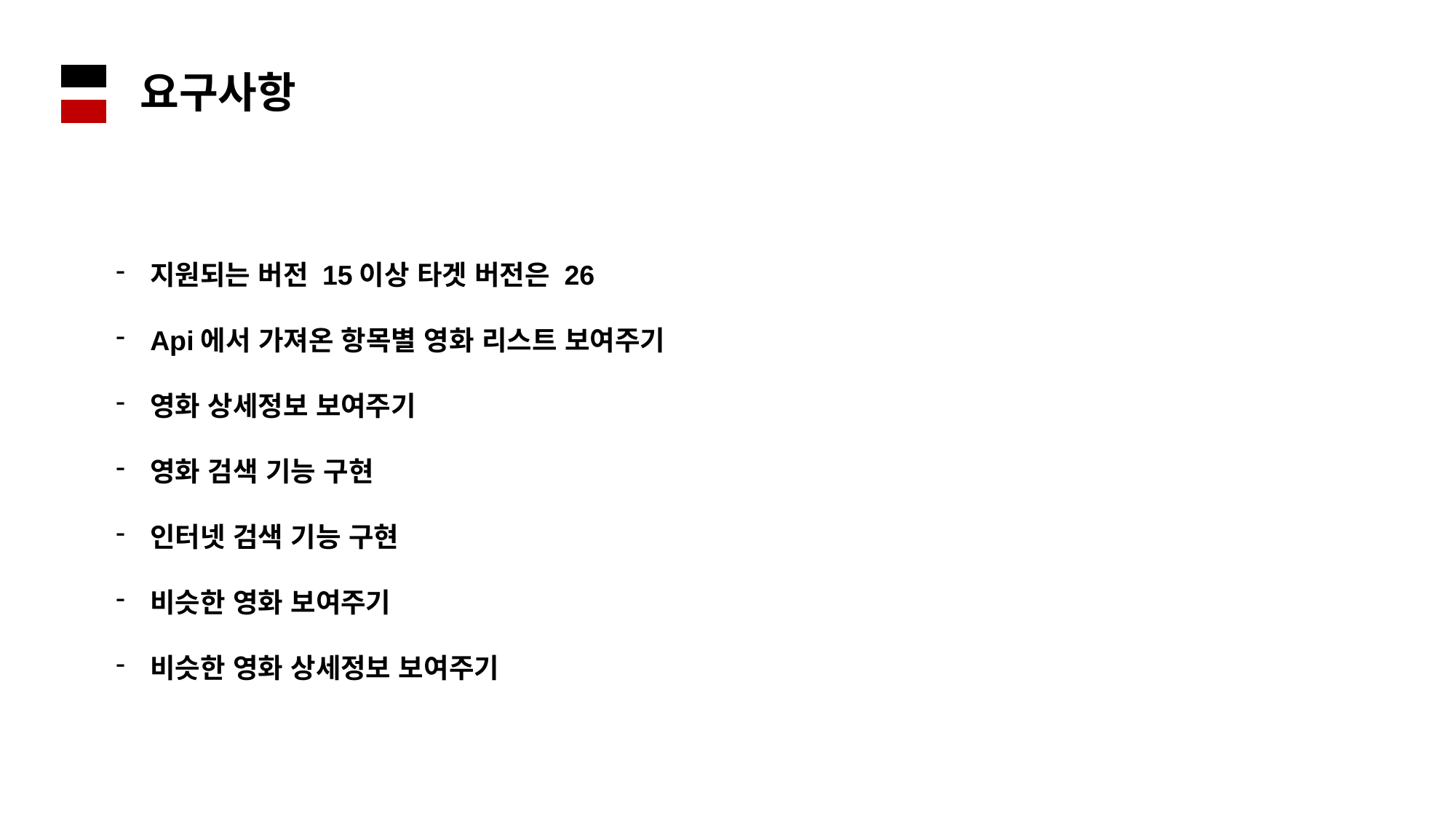

요구사항

지원되는 버전 15이상 타겟 버전은 26

Api에서 가져온 항목별 영화 리스트 보여주기

영화 상세정보 보여주기

영화 검색 기능 구현

인터넷 검색 기능 구현

비슷한 영화 보여주기

비슷한 영화 상세정보 보여주기